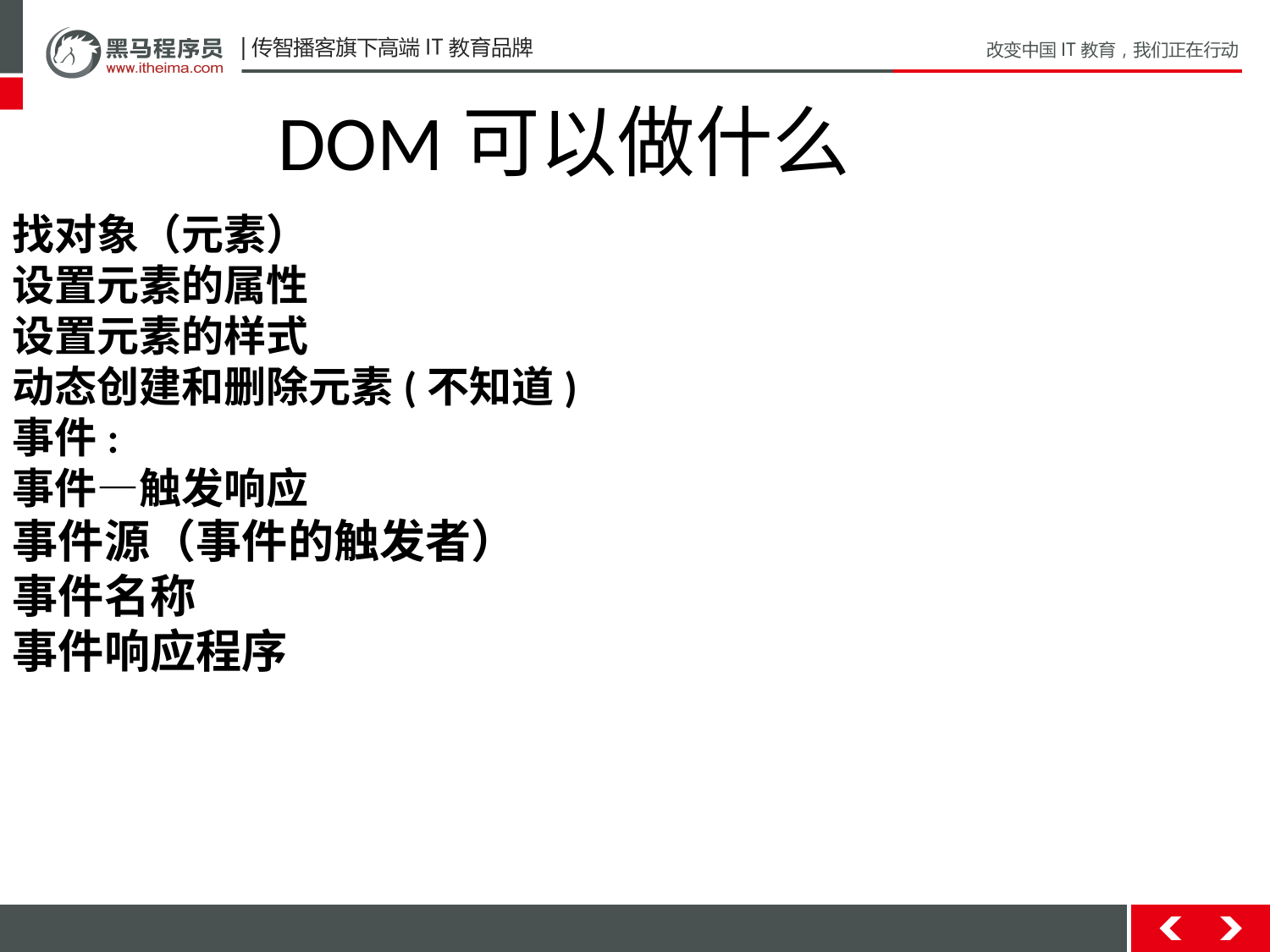

DOM可以做什么
找对象（元素）
设置元素的属性
设置元素的样式
动态创建和删除元素(不知道)
事件:
事件—触发响应
事件源（事件的触发者）
事件名称
事件响应程序